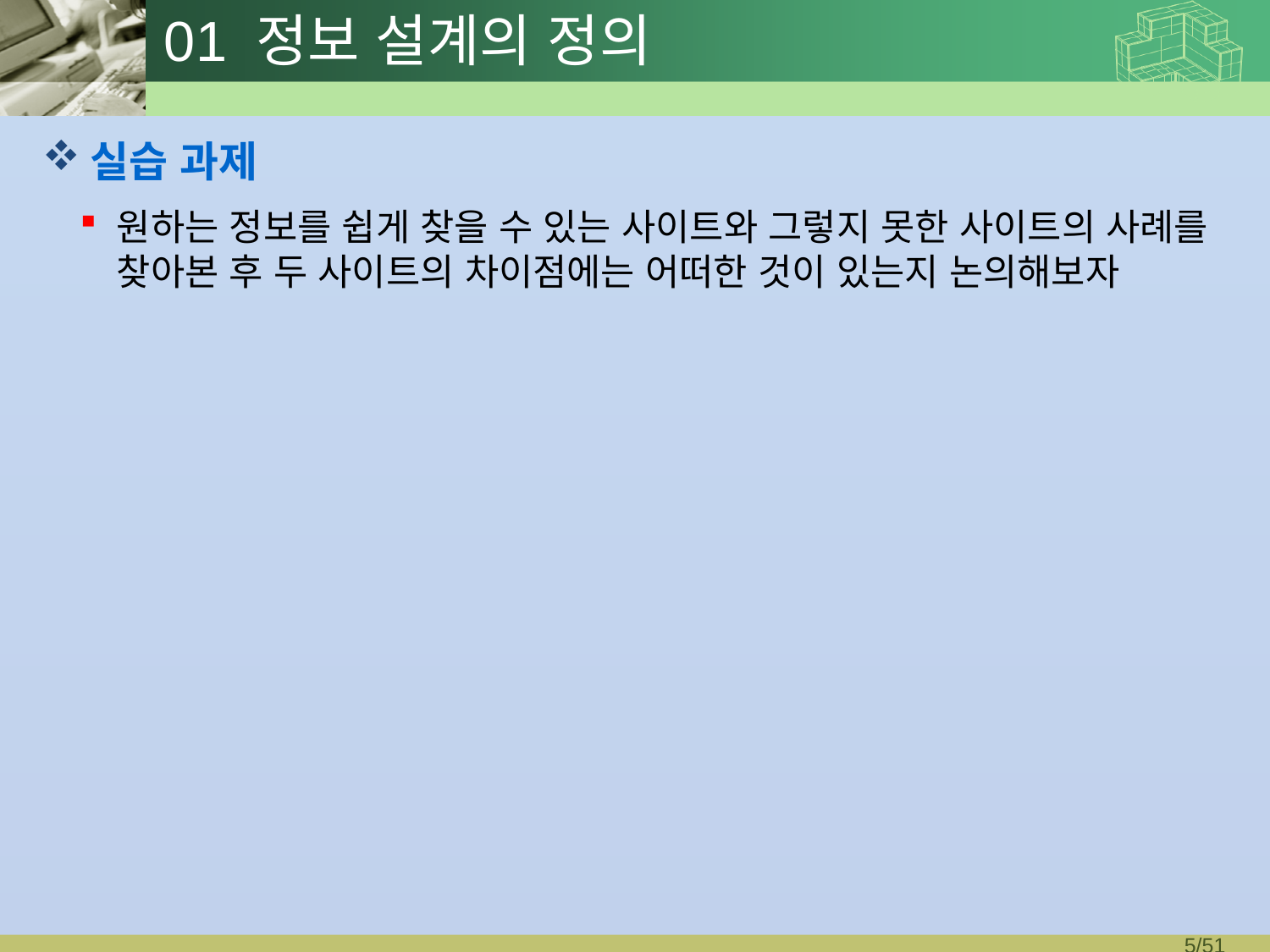

# 01 정보 설계의 정의
실습 과제
원하는 정보를 쉽게 찾을 수 있는 사이트와 그렇지 못한 사이트의 사례를 찾아본 후 두 사이트의 차이점에는 어떠한 것이 있는지 논의해보자